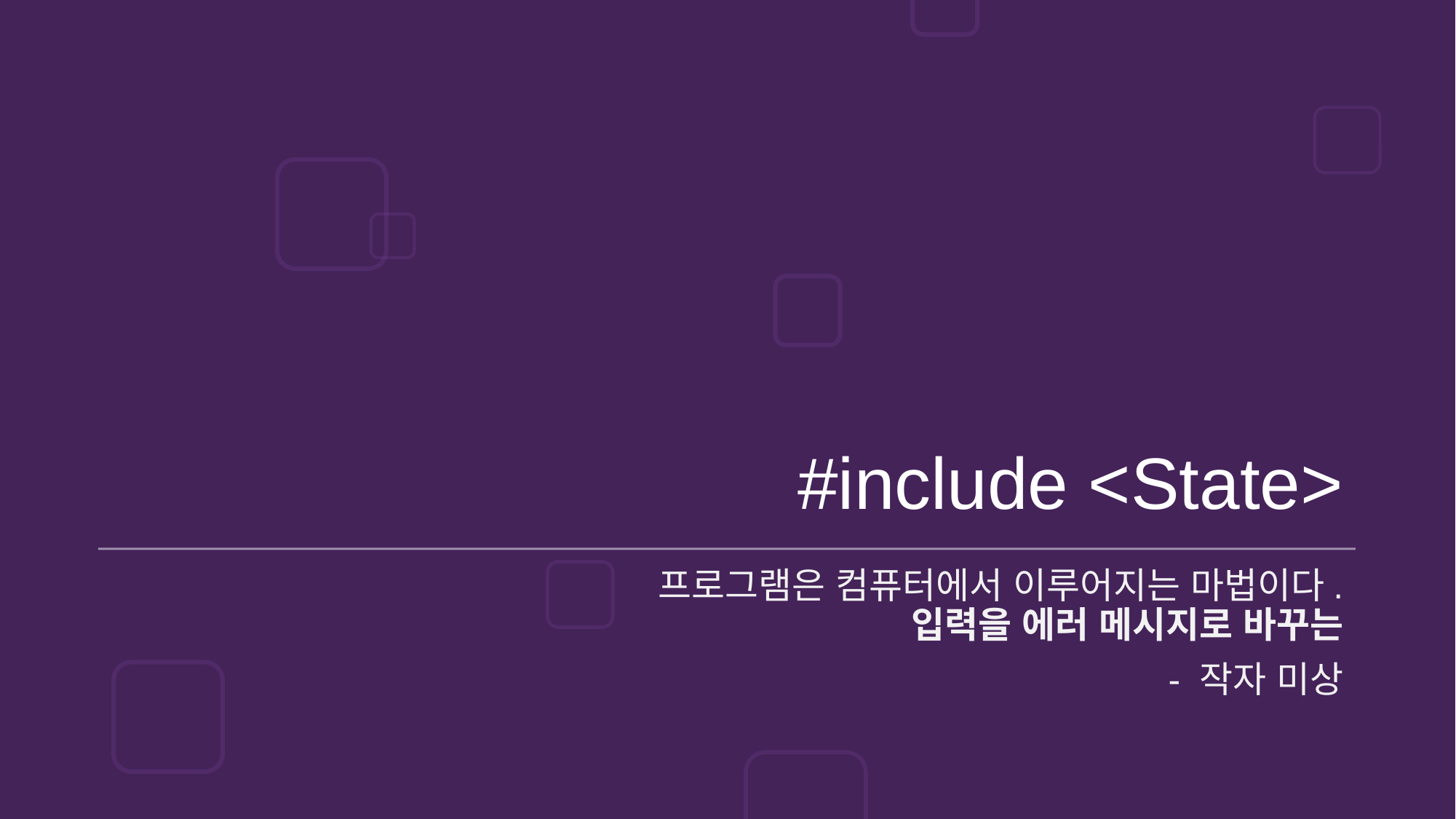

# #include <State>
프로그램은 컴퓨터에서 이루어지는 마법이다.
입력을 에러 메시지로 바꾸는
- 작자 미상